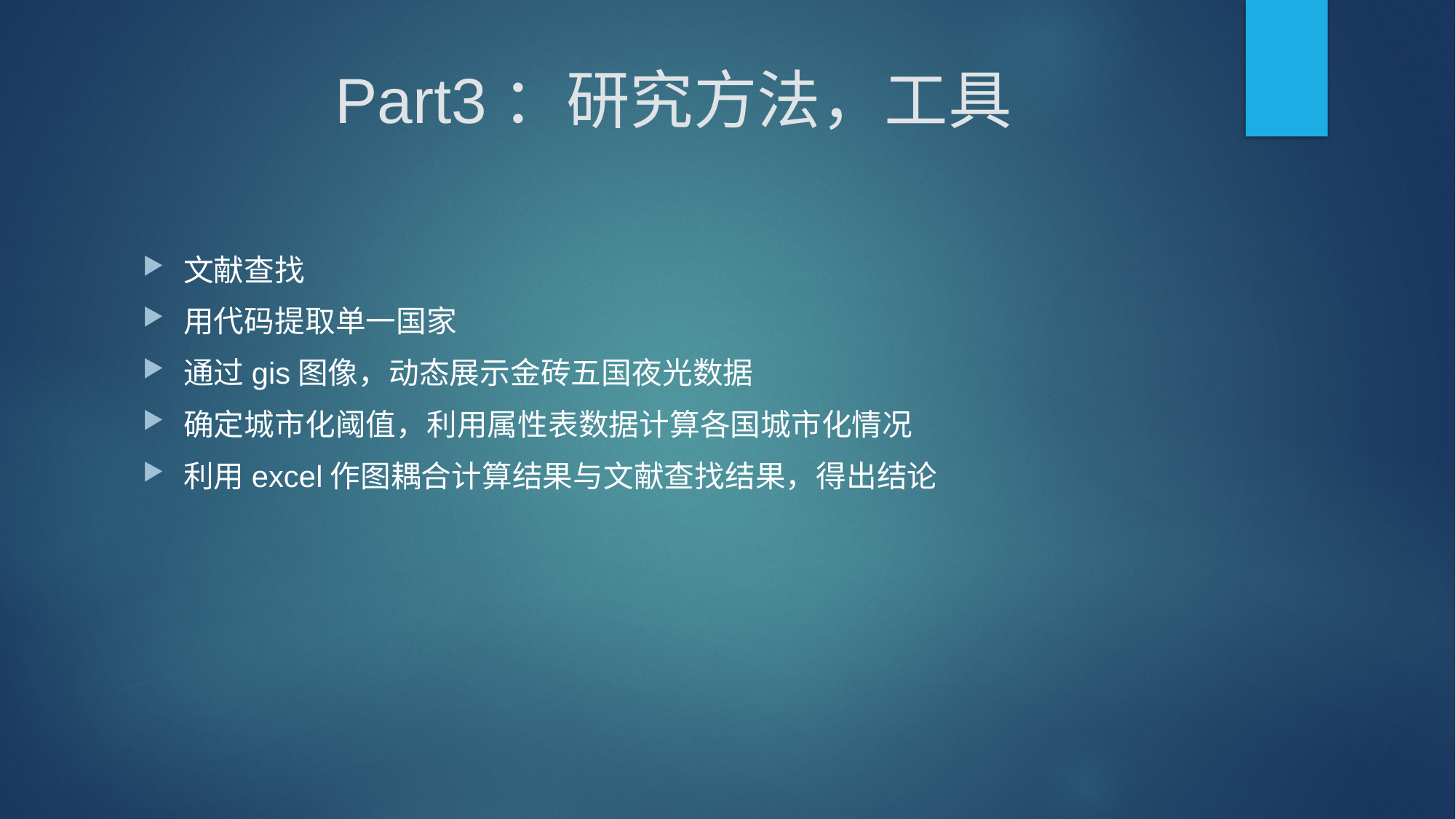

# Part3：研究方法，工具
文献查找
用代码提取单一国家
通过gis图像，动态展示金砖五国夜光数据
确定城市化阈值，利用属性表数据计算各国城市化情况
利用excel作图耦合计算结果与文献查找结果，得出结论